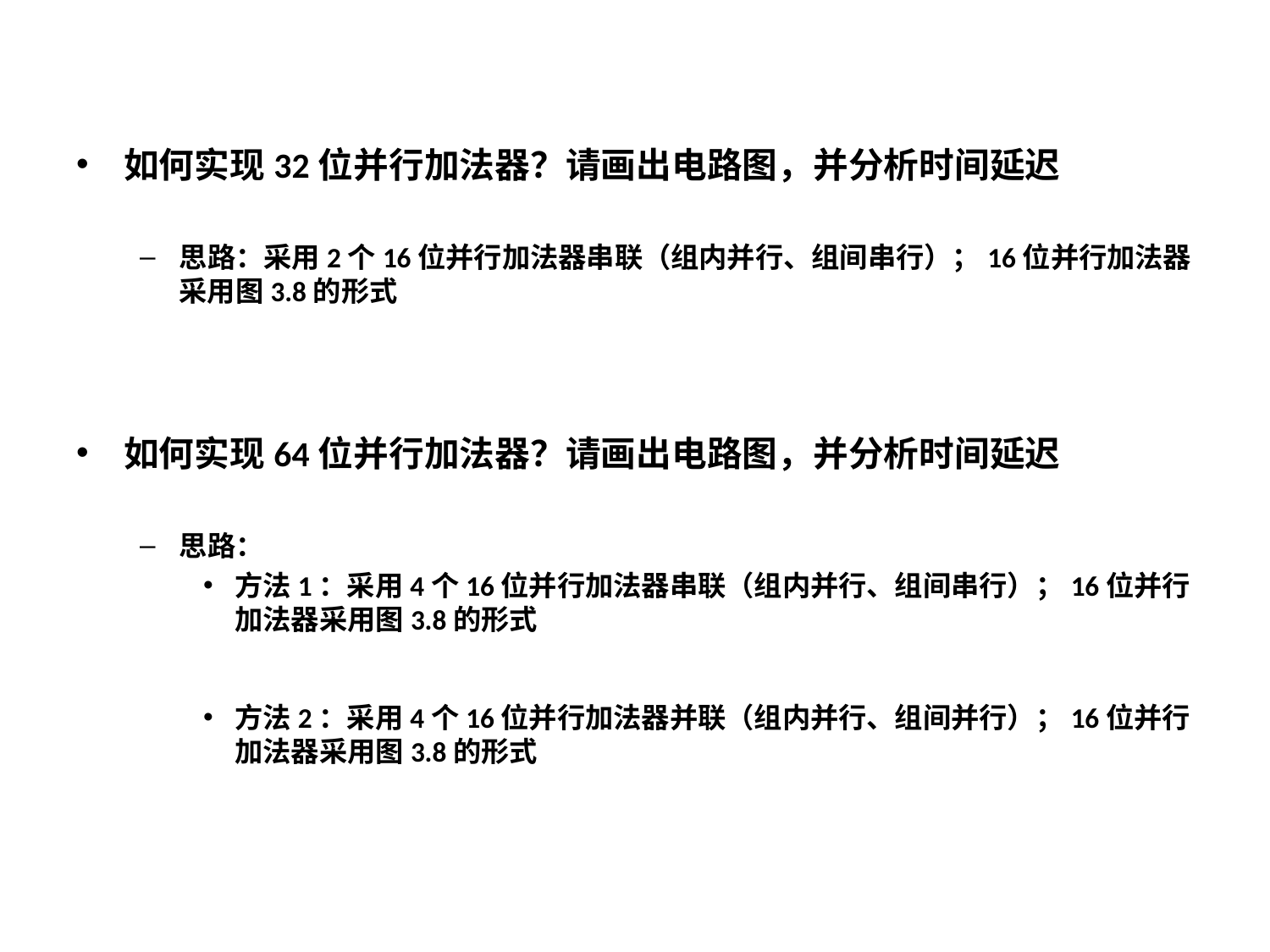

如何实现32位并行加法器？请画出电路图，并分析时间延迟

思路：采用2个16位并行加法器串联（组内并行、组间串行）；16位并行加法器采用图3.8的形式

如何实现64位并行加法器？请画出电路图，并分析时间延迟

思路：
方法1：采用4个16位并行加法器串联（组内并行、组间串行）；16位并行加法器采用图3.8的形式

方法2：采用4个16位并行加法器并联（组内并行、组间并行）；16位并行加法器采用图3.8的形式